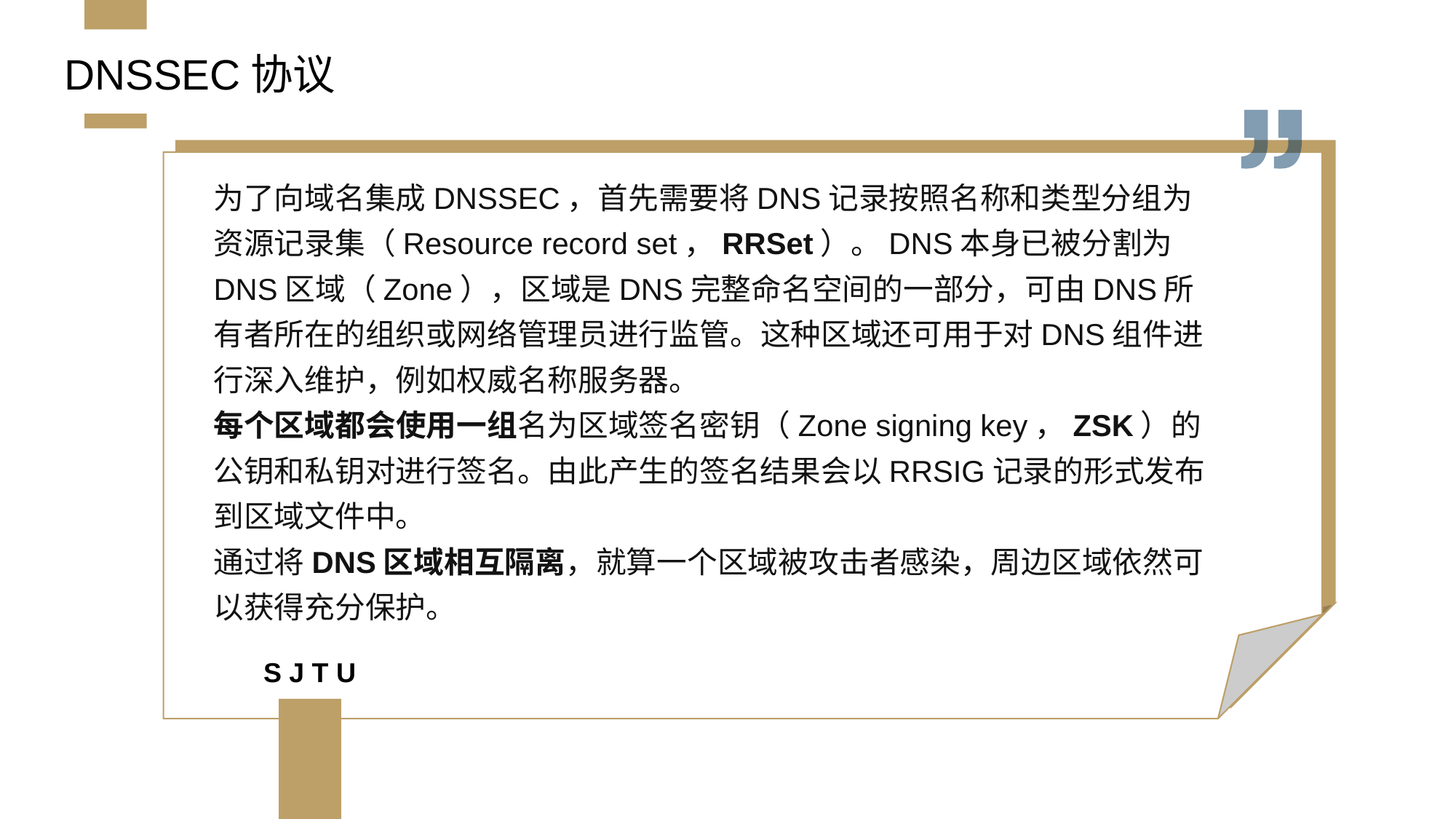

# DNSSEC协议
为了向域名集成DNSSEC，首先需要将DNS记录按照名称和类型分组为资源记录集（Resource record set，RRSet）。DNS本身已被分割为DNS区域（Zone），区域是DNS完整命名空间的一部分，可由DNS所有者所在的组织或网络管理员进行监管。这种区域还可用于对DNS组件进行深入维护，例如权威名称服务器。
每个区域都会使用一组名为区域签名密钥（Zone signing key，ZSK）的公钥和私钥对进行签名。由此产生的签名结果会以RRSIG记录的形式发布到区域文件中。
通过将DNS区域相互隔离，就算一个区域被攻击者感染，周边区域依然可以获得充分保护。